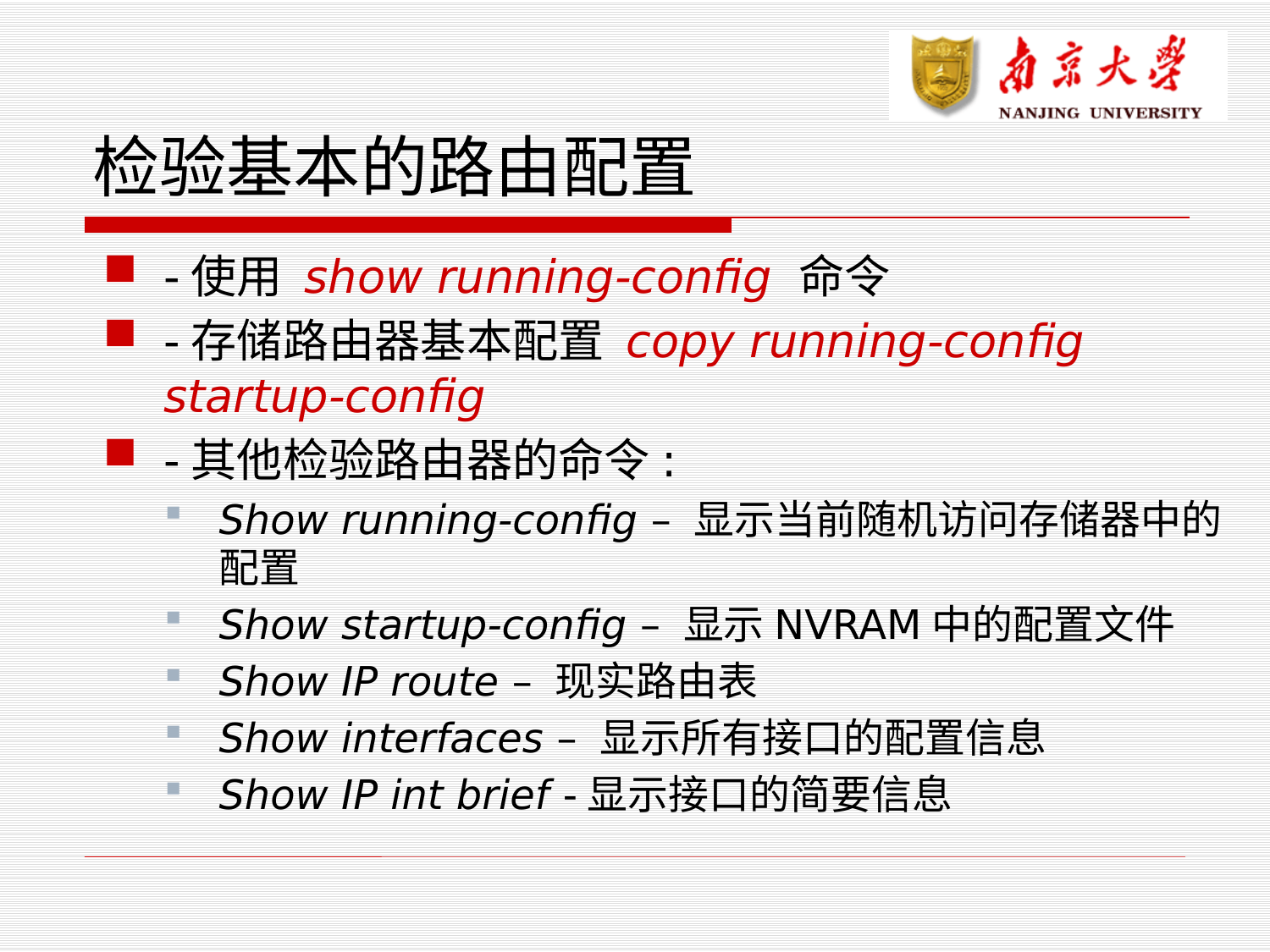

# 检验基本的路由配置
-使用 show running-config 命令
-存储路由器基本配置 copy running-config startup-config
-其他检验路由器的命令:
Show running-config – 显示当前随机访问存储器中的配置
Show startup-config – 显示NVRAM中的配置文件
Show IP route – 现实路由表
Show interfaces – 显示所有接口的配置信息
Show IP int brief -显示接口的简要信息